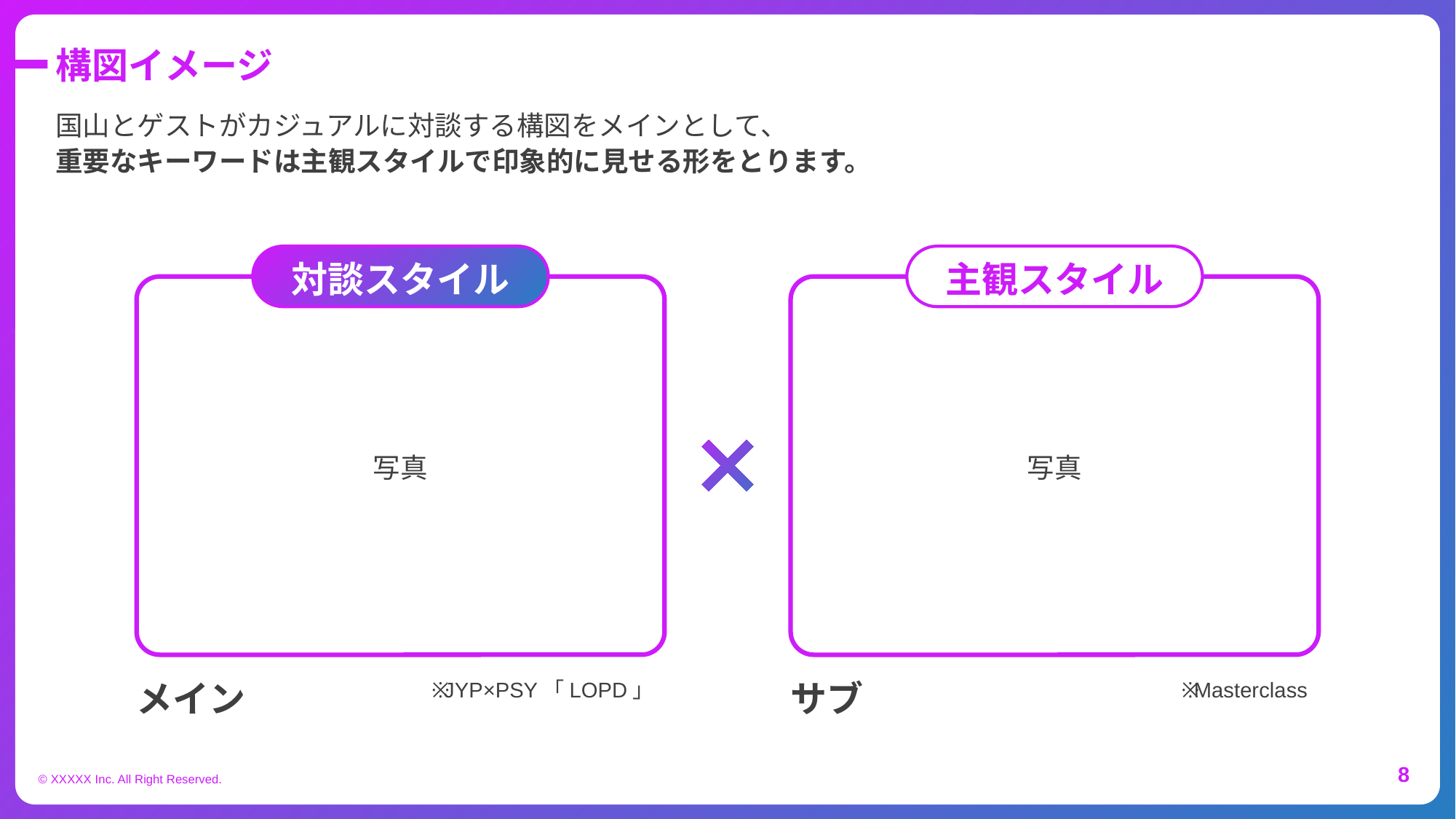

構図イメージ
国山とゲストがカジュアルに対談する構図をメインとして、
重要なキーワードは主観スタイルで印象的に見せる形をとります。
対談スタイル
主観スタイル
写真
写真

メイン
※JYP×PSY「LOPD」
サブ
※Masterclass
8